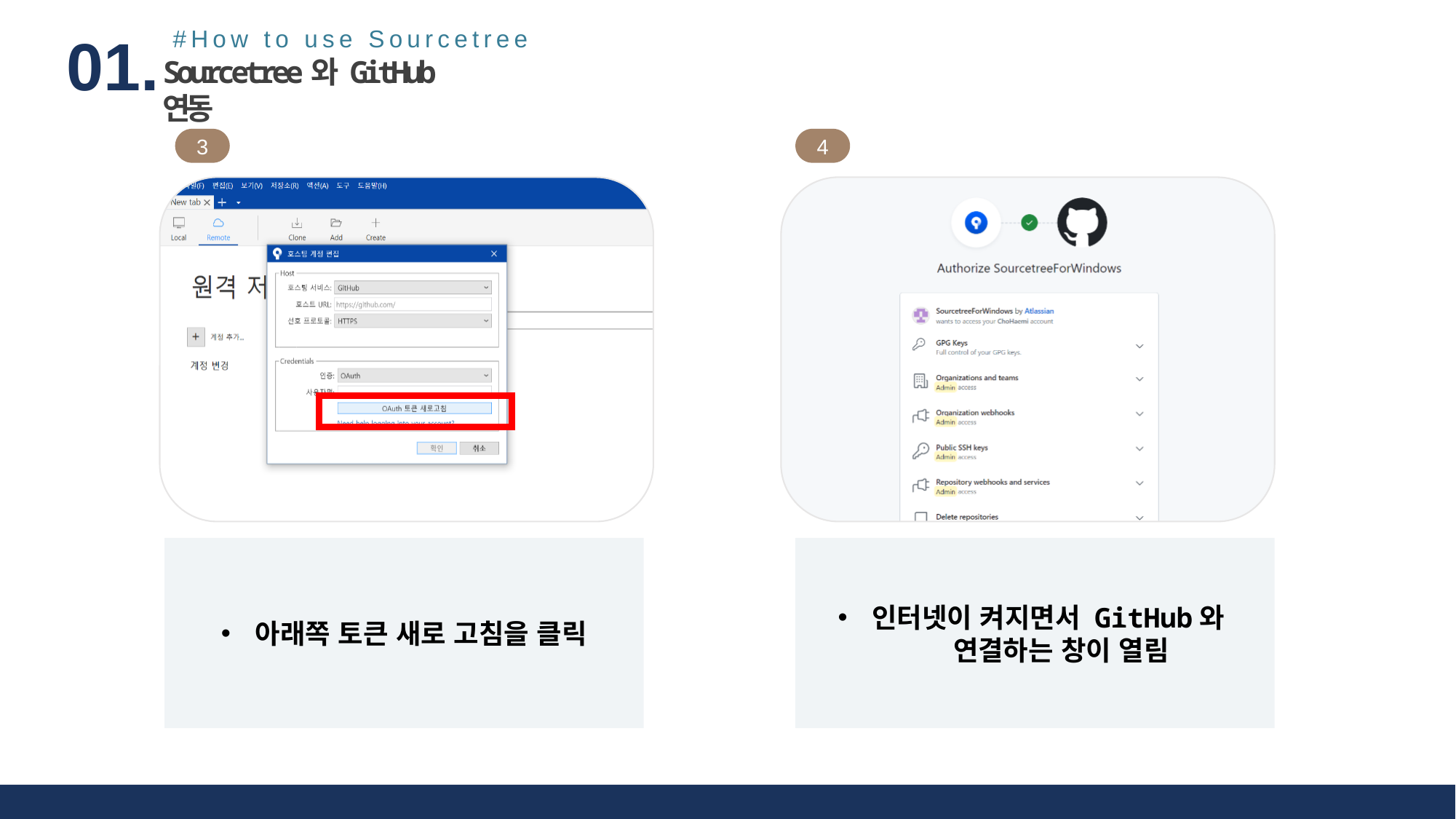

#How to use Sourcetree
01.
Sourcetree와 GitHub 연동
3

4

아래쪽 토큰 새로 고침을 클릭
인터넷이 켜지면서 GitHub와
      연결하는 창이 열림